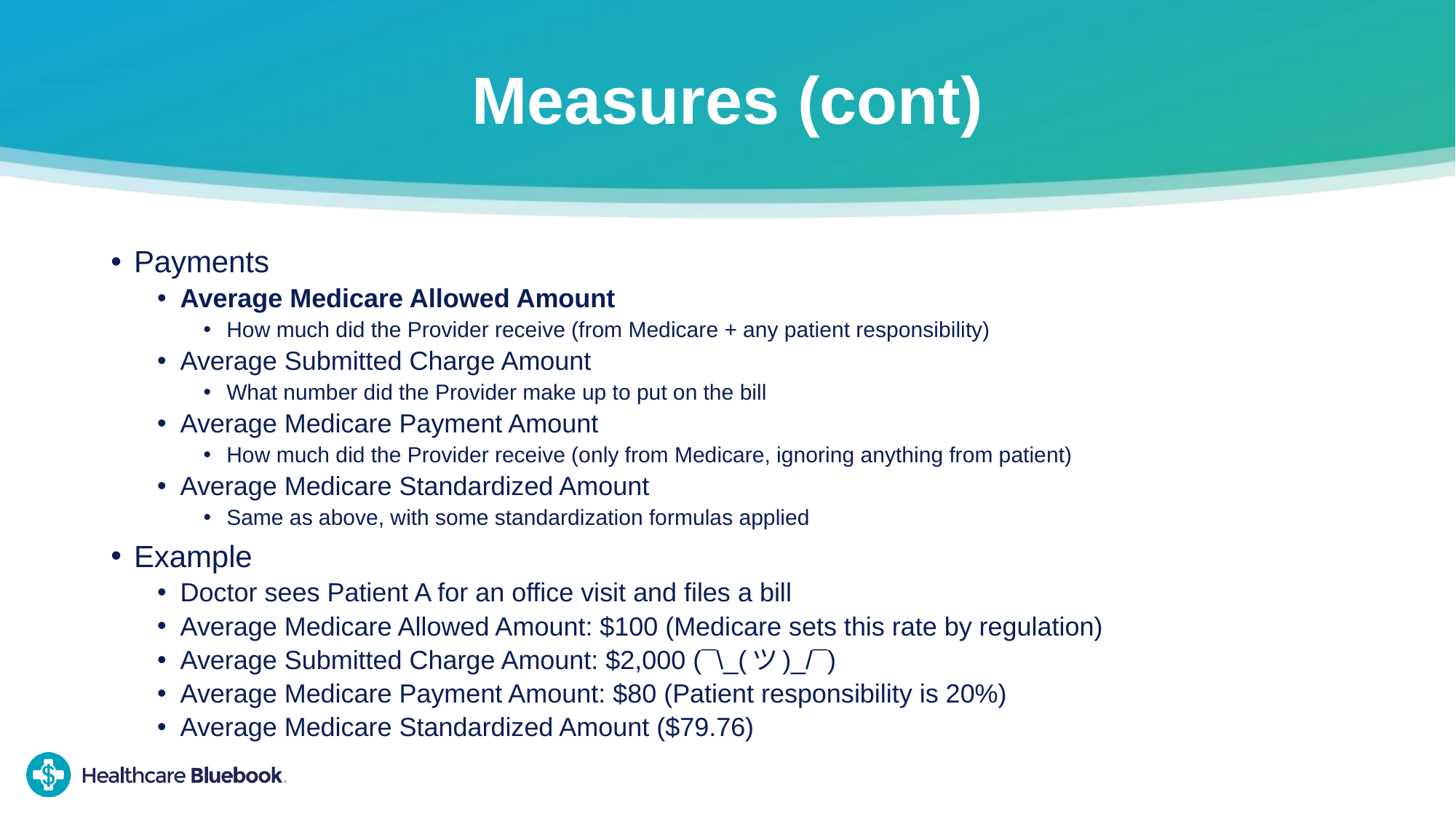

# Measures (cont)
Payments
Average Medicare Allowed Amount
How much did the Provider receive (from Medicare + any patient responsibility)
Average Submitted Charge Amount
What number did the Provider make up to put on the bill
Average Medicare Payment Amount
How much did the Provider receive (only from Medicare, ignoring anything from patient)
Average Medicare Standardized Amount
Same as above, with some standardization formulas applied
Example
Doctor sees Patient A for an office visit and files a bill
Average Medicare Allowed Amount: $100 (Medicare sets this rate by regulation)
Average Submitted Charge Amount: $2,000 (¯\_(ツ)_/¯)
Average Medicare Payment Amount: $80 (Patient responsibility is 20%)
Average Medicare Standardized Amount ($79.76)